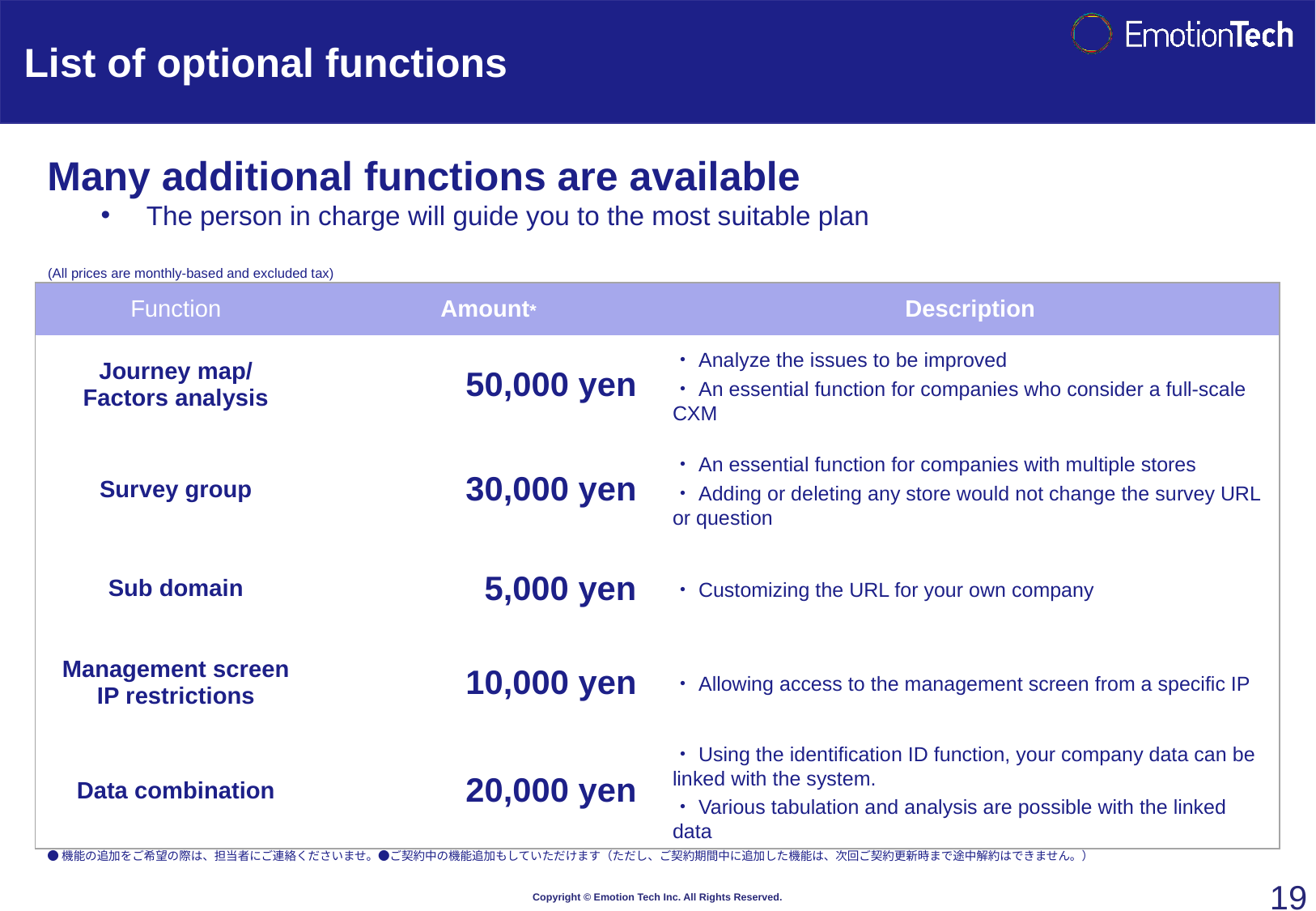

# List of optional functions

Many additional functions are available
The person in charge will guide you to the most suitable plan
(All prices are monthly-based and excluded tax)
| Function | Amount\* | Description |
| --- | --- | --- |
| Journey map/ Factors analysis | 50,000 yen | ・Analyze the issues to be improved ・An essential function for companies who consider a full-scale CXM |
| Survey group | 30,000 yen | ・An essential function for companies with multiple stores ・Adding or deleting any store would not change the survey URL or question |
| Sub domain | 5,000 yen | ・Customizing the URL for your own company |
| Management screen IP restrictions | 10,000 yen | ・Allowing access to the management screen from a specific IP |
| Data combination | 20,000 yen | ・Using the identification ID function, your company data can be linked with the system. ・Various tabulation and analysis are possible with the linked data |

●機能の追加をご希望の際は、担当者にご連絡くださいませ。●ご契約中の機能追加もしていただけます（ただし、ご契約期間中に追加した機能は、次回ご契約更新時まで途中解約はできません。）